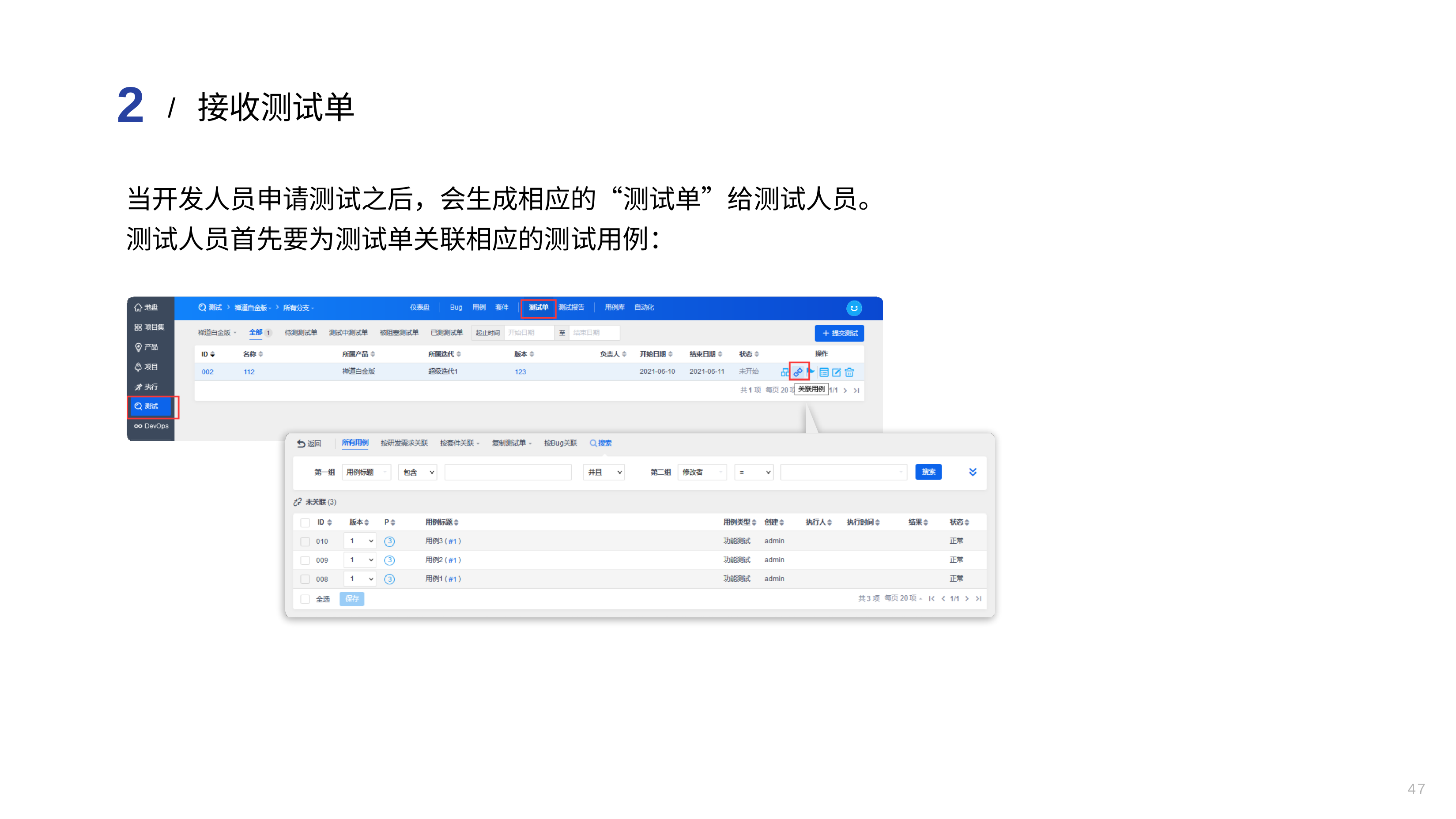

# 2
接收测试单
/
当开发人员申请测试之后，会生成相应的“测试单”给测试人员。测试人员首先要为测试单关联相应的测试用例：
47